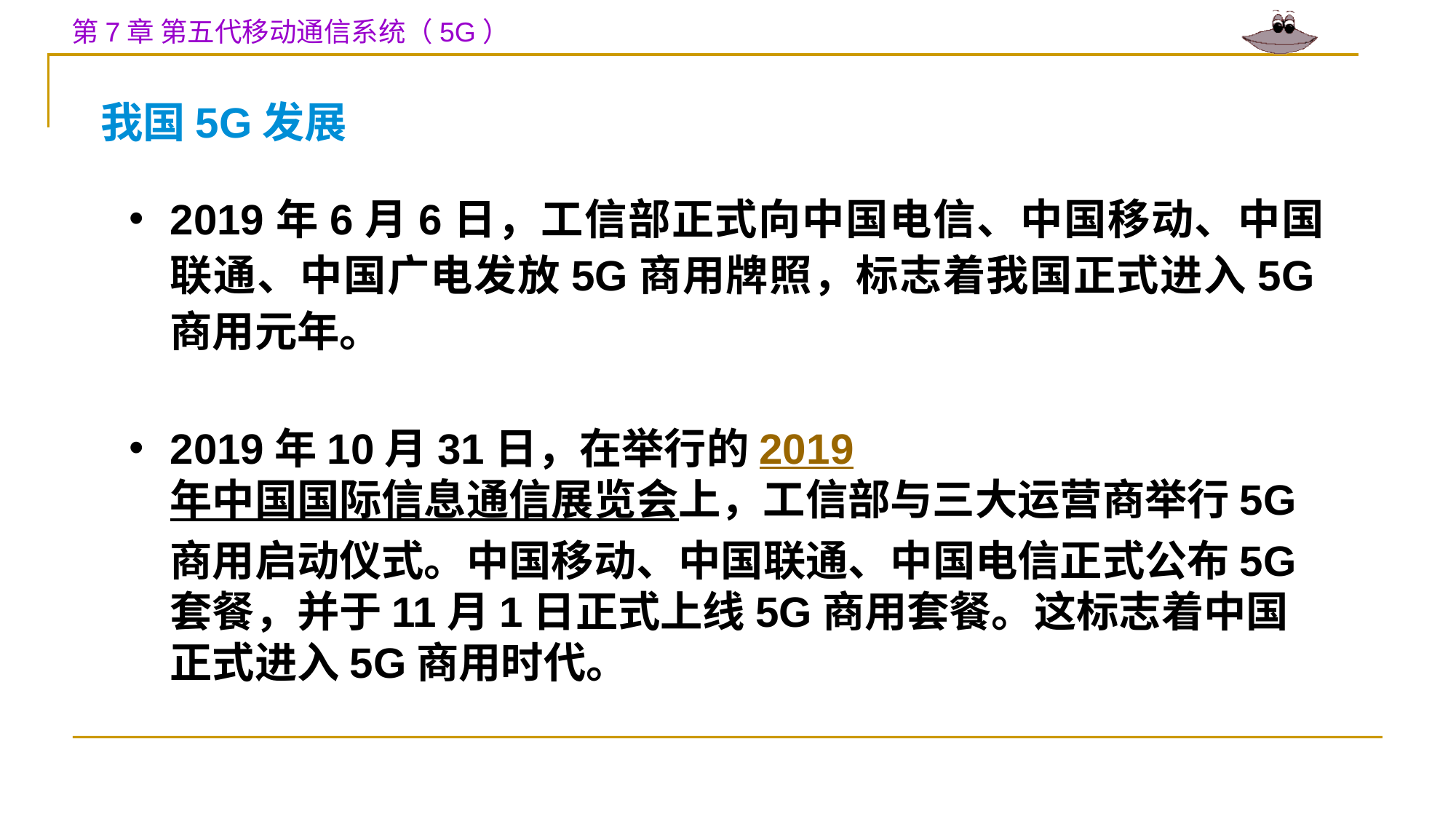

我国5G发展
2019年6月6日，工信部正式向中国电信、中国移动、中国联通、中国广电发放5G商用牌照，标志着我国正式进入5G商用元年。

2019年10月31日，在举行的2019年中国国际信息通信展览会上，工信部与三大运营商举行5G商用启动仪式。中国移动、中国联通、中国电信正式公布5G套餐，并于11月1日正式上线5G商用套餐。这标志着中国正式进入5G商用时代。